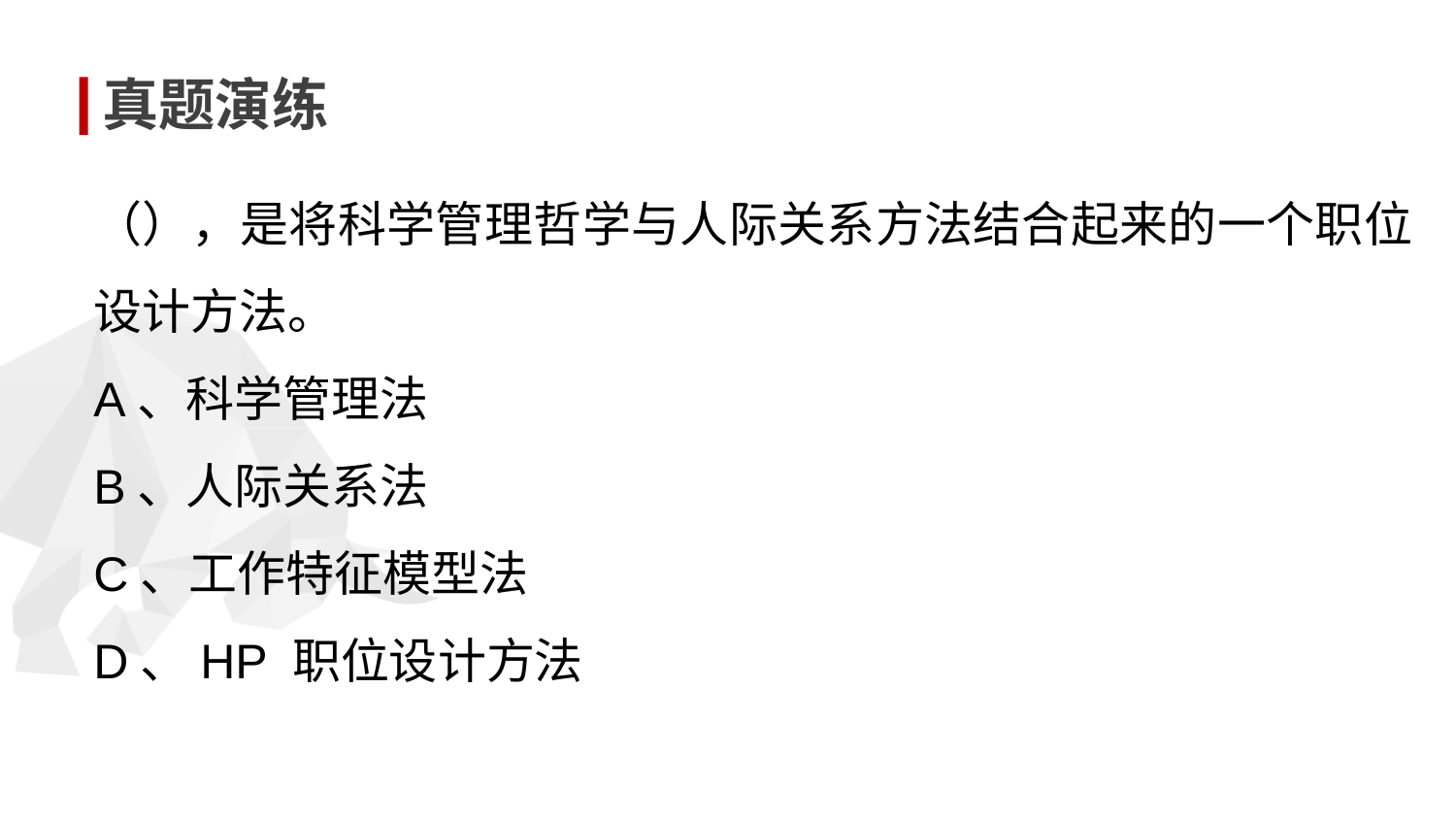

真题演练
（），是将科学管理哲学与人际关系方法结合起来的一个职位设计方法。
A、科学管理法
B、人际关系法
C、工作特征模型法
D、HP 职位设计方法